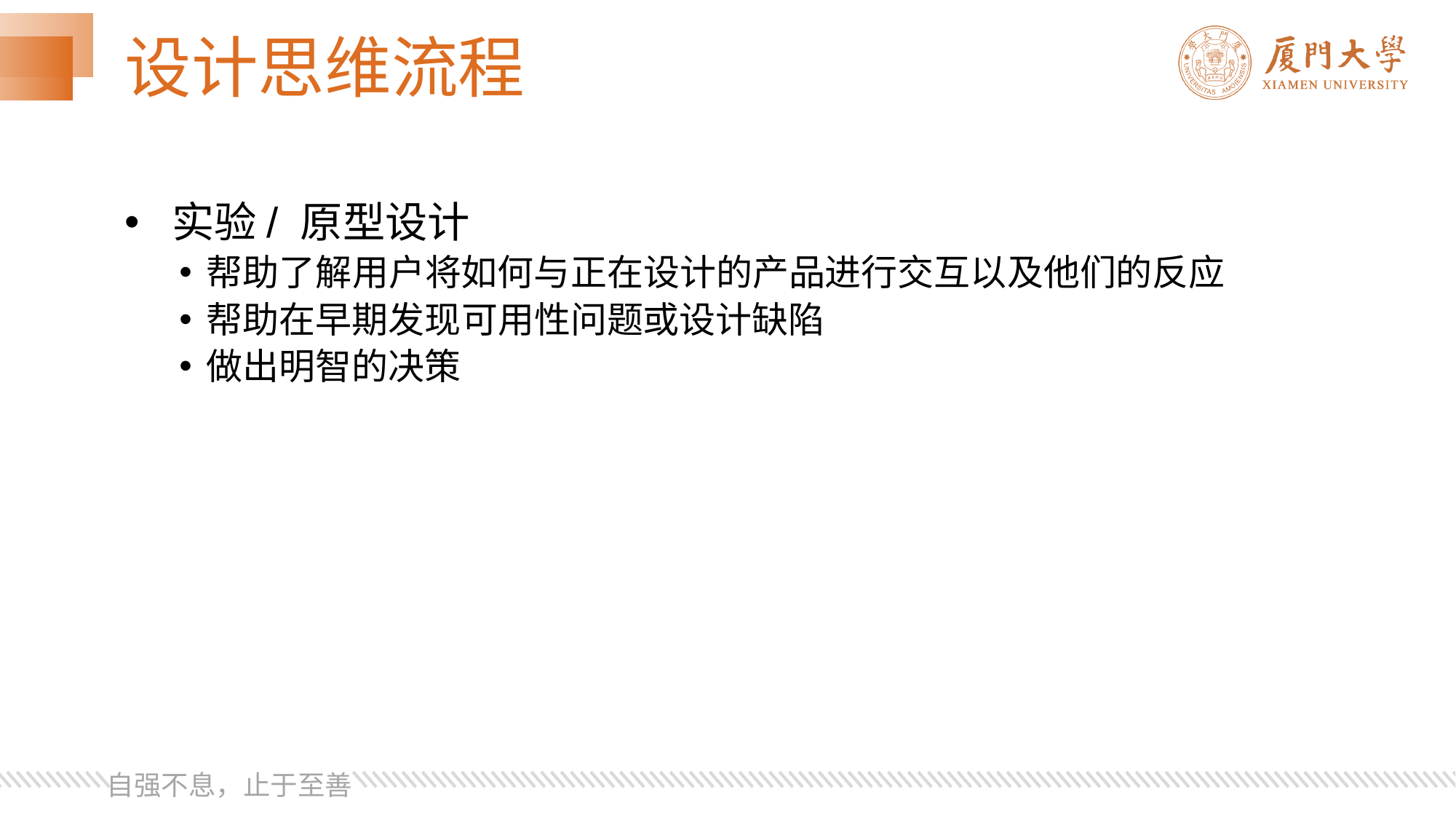

# 设计思维流程
 实验/ 原型设计
帮助了解用户将如何与正在设计的产品进行交互以及他们的反应
帮助在早期发现可用性问题或设计缺陷
做出明智的决策